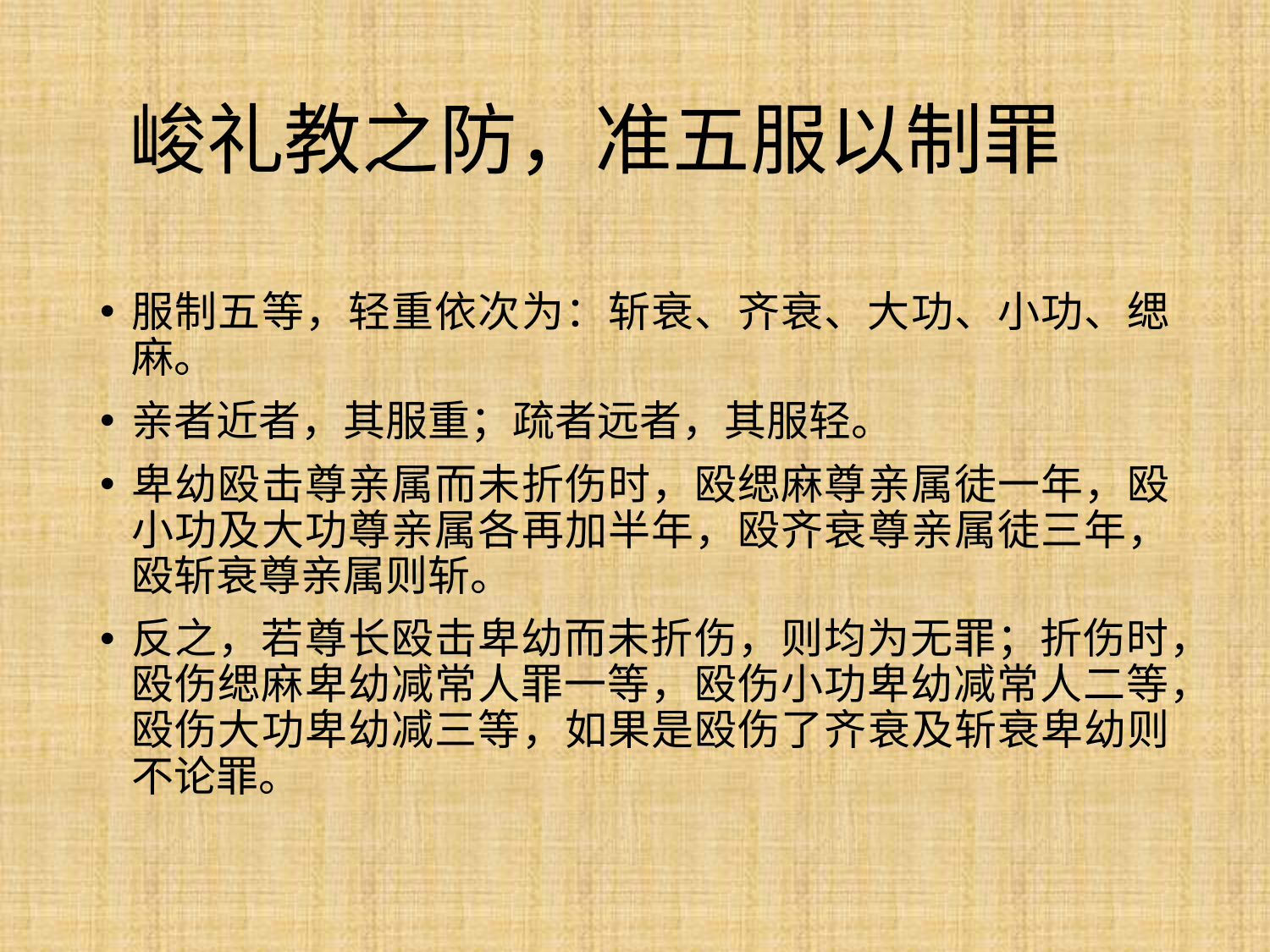

# 峻礼教之防，准五服以制罪
服制五等，轻重依次为：斩衰、齐衰、大功、小功、缌麻。
亲者近者，其服重；疏者远者，其服轻。
卑幼殴击尊亲属而未折伤时，殴缌麻尊亲属徒一年，殴小功及大功尊亲属各再加半年，殴齐衰尊亲属徒三年，殴斩衰尊亲属则斩。
反之，若尊长殴击卑幼而未折伤，则均为无罪；折伤时，殴伤缌麻卑幼减常人罪一等，殴伤小功卑幼减常人二等，殴伤大功卑幼减三等，如果是殴伤了齐衰及斩衰卑幼则不论罪。